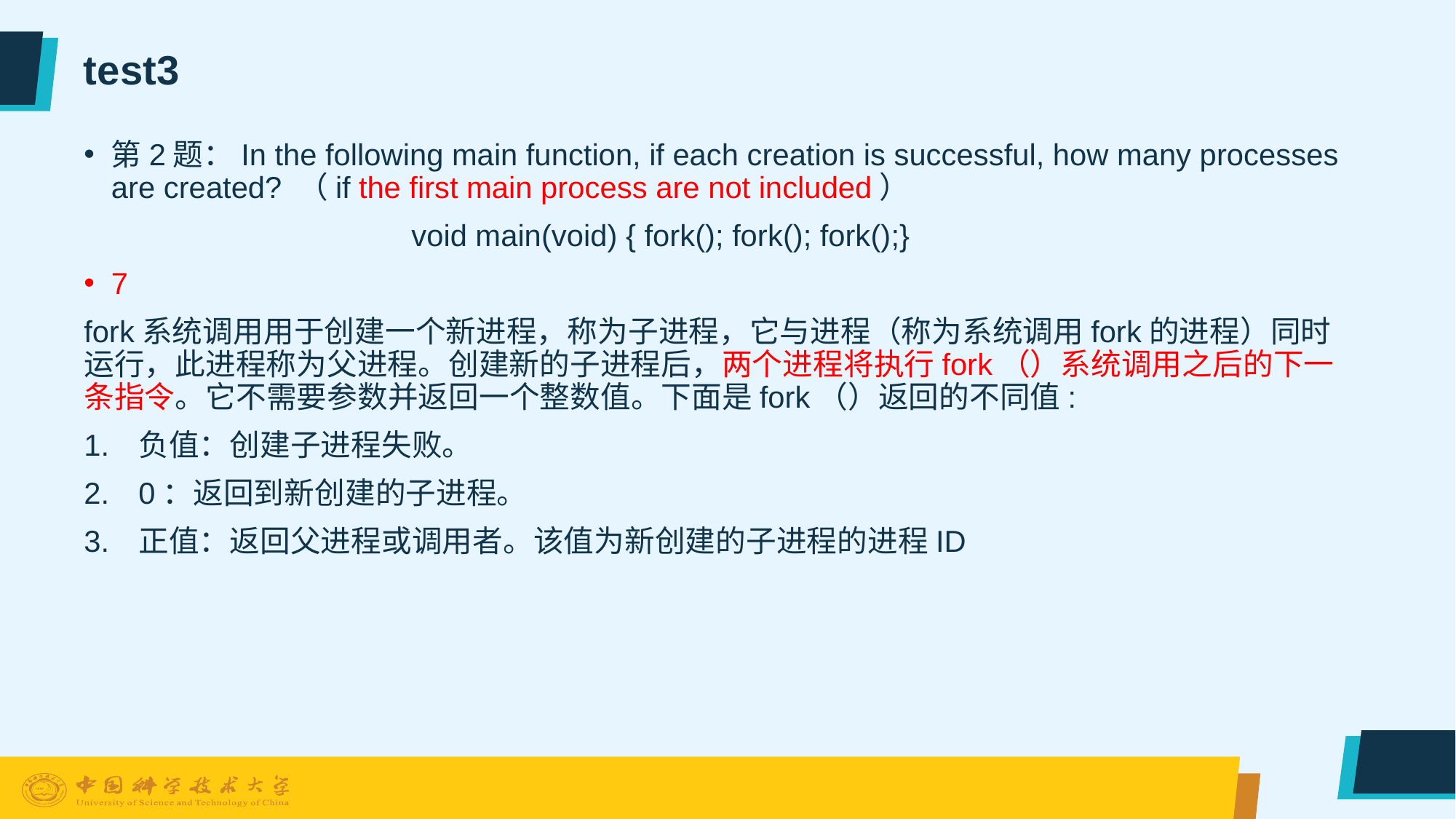

# test3
第2题：In the following main function, if each creation is successful, how many processes are created? （if the first main process are not included）
			void main(void) { fork(); fork(); fork();}
7
fork系统调用用于创建一个新进程，称为子进程，它与进程（称为系统调用fork的进程）同时运行，此进程称为父进程。创建新的子进程后，两个进程将执行fork（）系统调用之后的下一条指令。它不需要参数并返回一个整数值。下面是fork（）返回的不同值:
负值：创建子进程失败。
0：返回到新创建的子进程。
正值：返回父进程或调用者。该值为新创建的子进程的进程ID